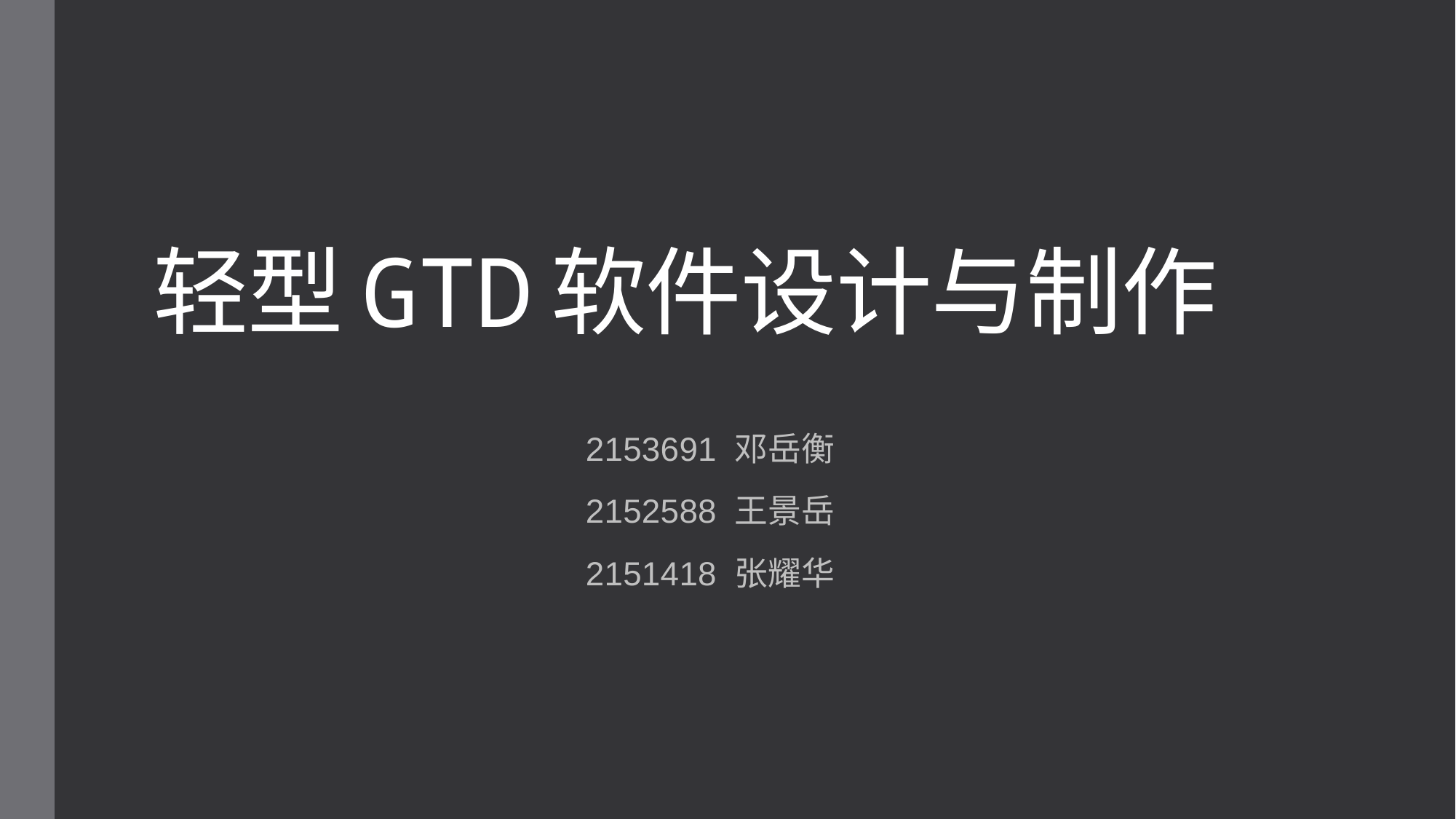

# 轻型GTD软件设计与制作
2153691 邓岳衡
2152588 王景岳
2151418 张耀华